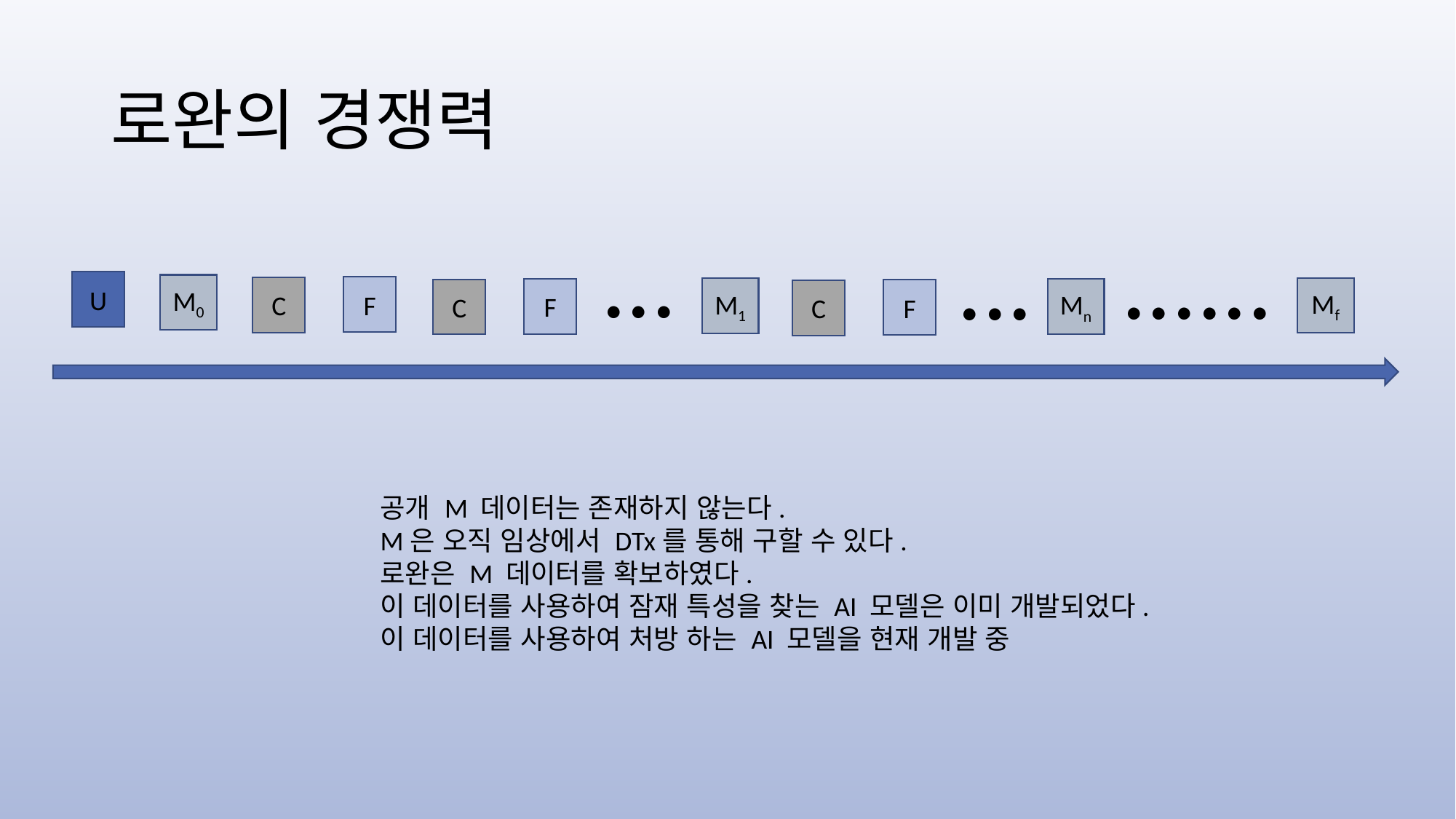

# 로완의 경쟁력
...
......
...
U
M0
F
C
Mf
M1
Mn
F
C
F
C

공개 M 데이터는 존재하지 않는다.
M은 오직 임상에서 DTx를 통해 구할 수 있다.
로완은 M 데이터를 확보하였다.
이 데이터를 사용하여 잠재 특성을 찾는 AI 모델은 이미 개발되었다.
이 데이터를 사용하여 처방 하는 AI 모델을 현재 개발 중